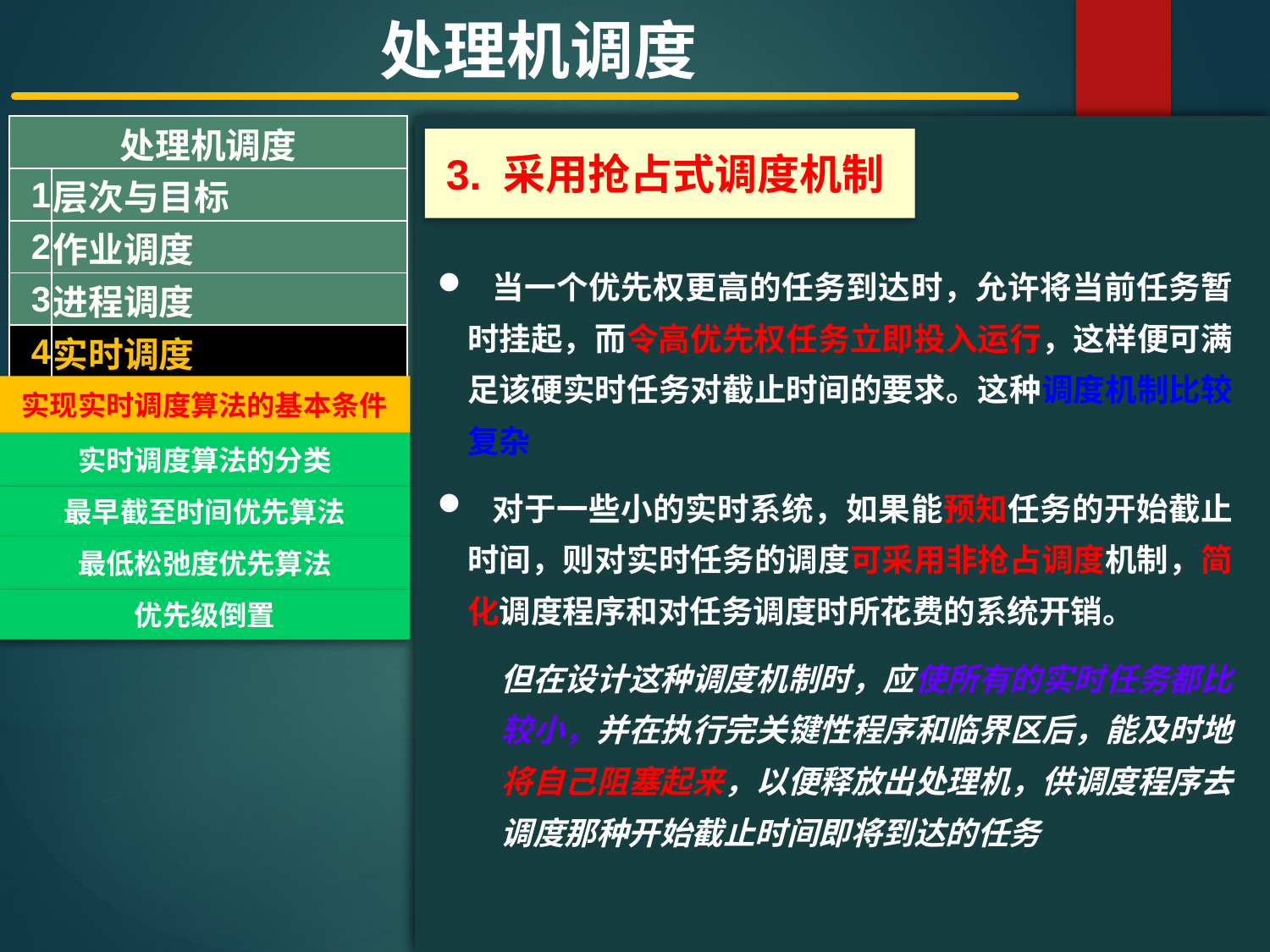

处理机调度
| 处理机调度 |  |
| --- | --- |
| 1 | 层次与目标 |
| 2 | 作业调度 |
| 3 | 进程调度 |
| 4 | 实时调度 |
#
3. 采用抢占式调度机制
  当一个优先权更高的任务到达时，允许将当前任务暂时挂起，而令高优先权任务立即投入运行，这样便可满足该硬实时任务对截止时间的要求。这种调度机制比较复杂
  对于一些小的实时系统，如果能预知任务的开始截止时间，则对实时任务的调度可采用非抢占调度机制，简化调度程序和对任务调度时所花费的系统开销。
但在设计这种调度机制时，应使所有的实时任务都比较小，并在执行完关键性程序和临界区后，能及时地将自己阻塞起来，以便释放出处理机，供调度程序去调度那种开始截止时间即将到达的任务
实现实时调度算法的基本条件
实时调度算法的分类
最早截至时间优先算法
最低松弛度优先算法
优先级倒置